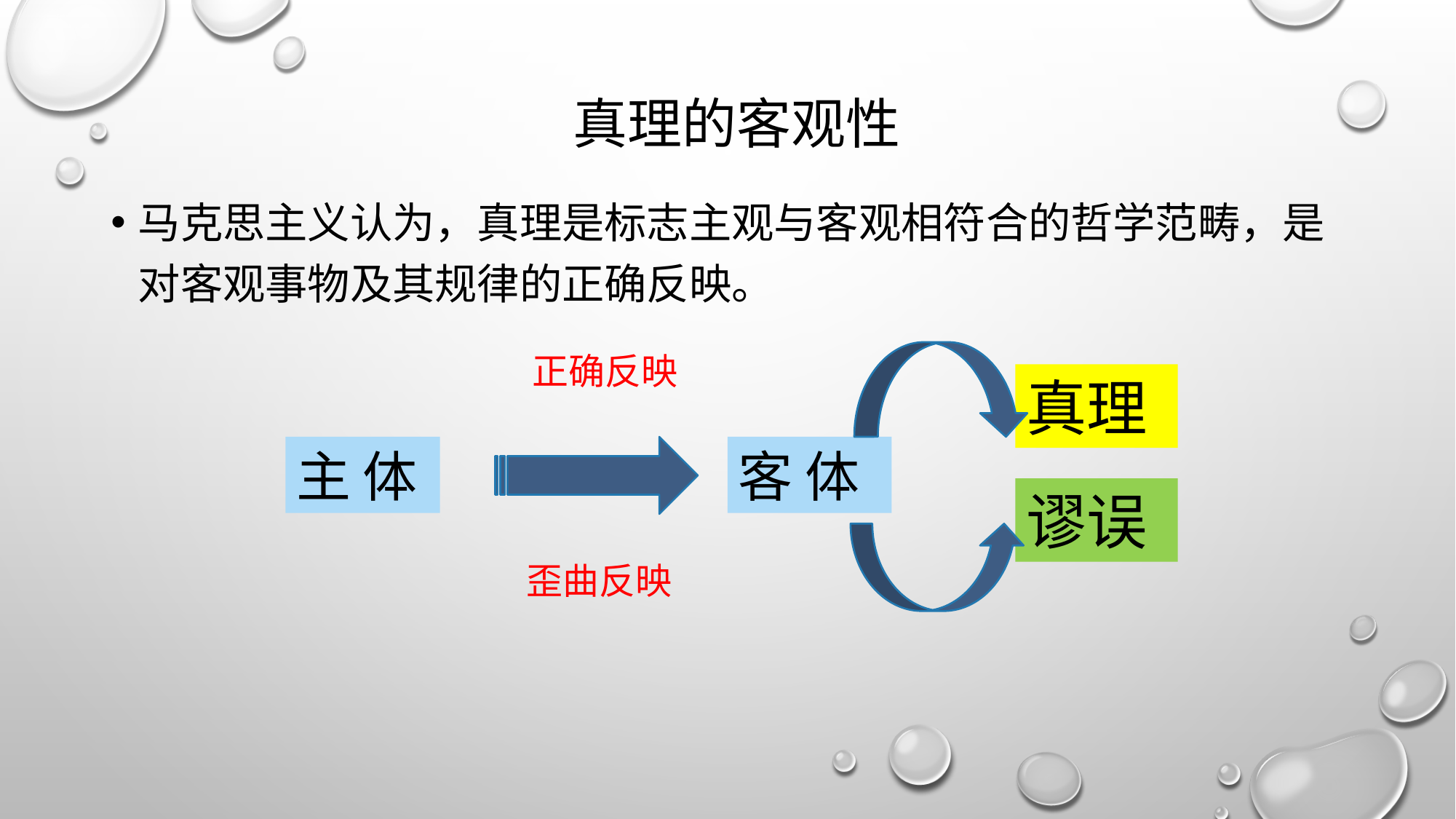

# 真理的客观性
马克思主义认为，真理是标志主观与客观相符合的哲学范畴，是对客观事物及其规律的正确反映。

正确反映
真理
主 体

客 体
谬误

歪曲反映